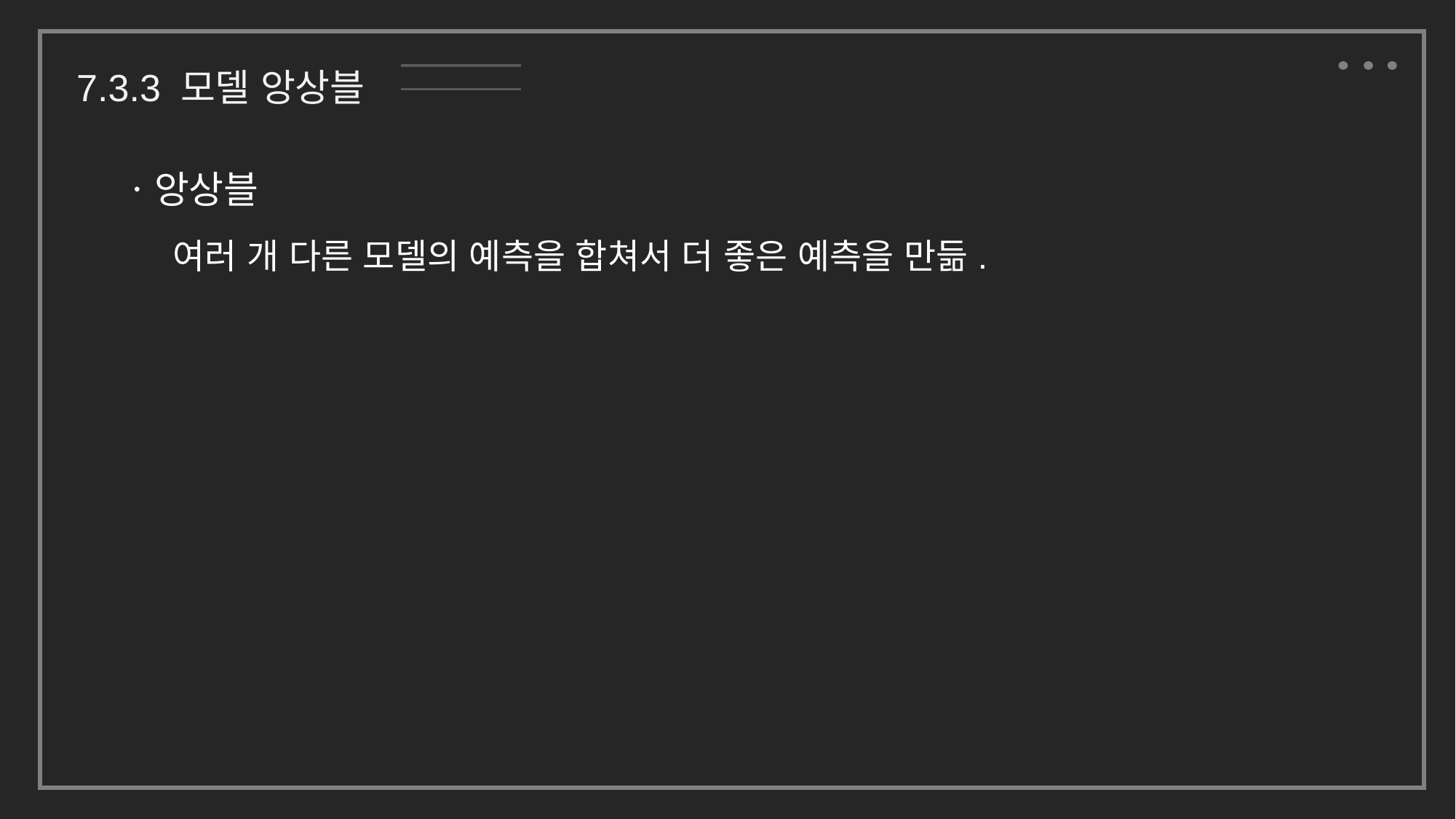

7.3.3 모델 앙상블

ㆍ앙상블
여러 개 다른 모델의 예측을 합쳐서 더 좋은 예측을 만듦.